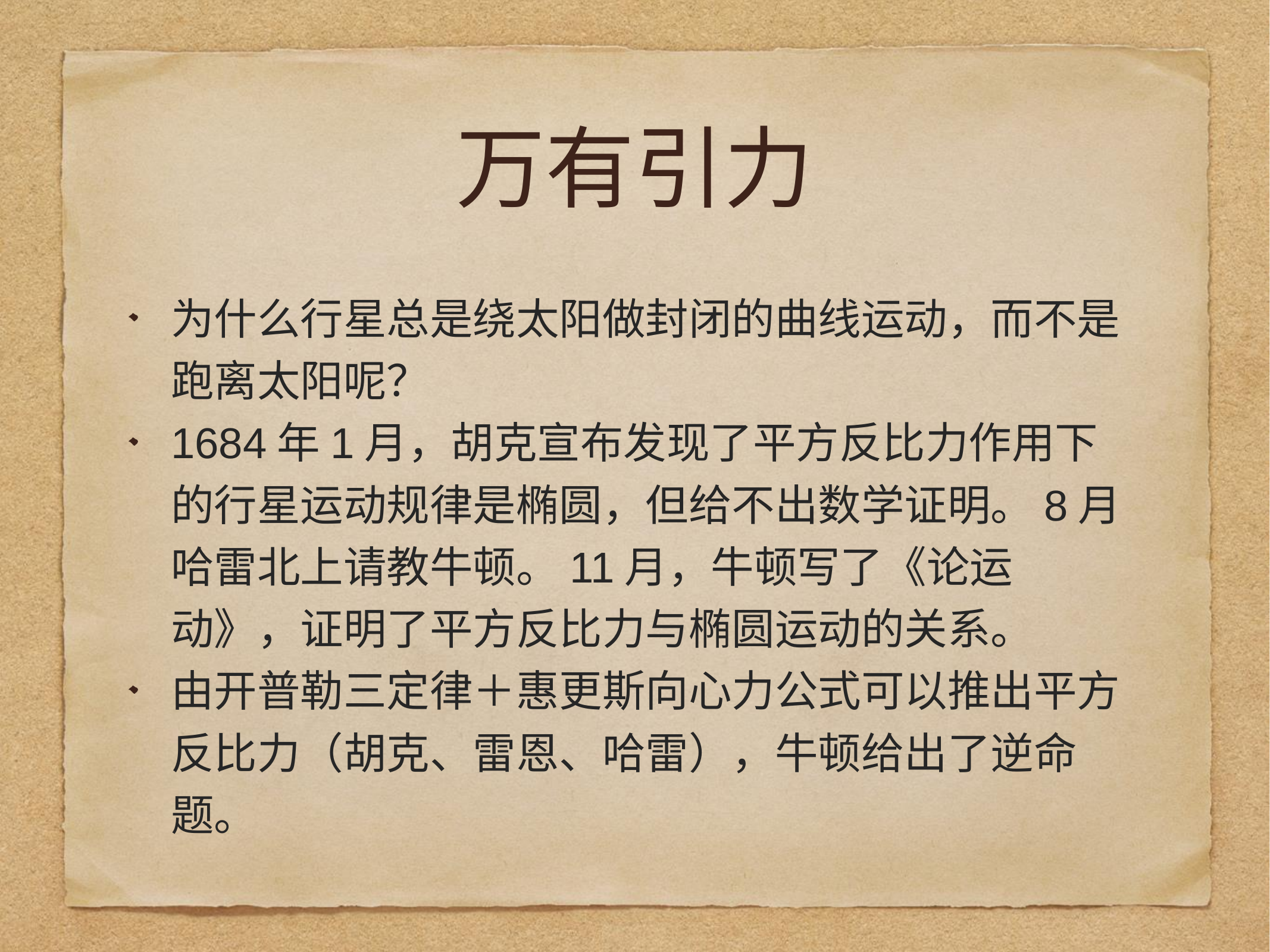

# 万有引力
为什么行星总是绕太阳做封闭的曲线运动，而不是跑离太阳呢？
1684年1月，胡克宣布发现了平方反比力作用下的行星运动规律是椭圆，但给不出数学证明。8月哈雷北上请教牛顿。11月，牛顿写了《论运动》，证明了平方反比力与椭圆运动的关系。
由开普勒三定律＋惠更斯向心力公式可以推出平方反比力（胡克、雷恩、哈雷），牛顿给出了逆命题。